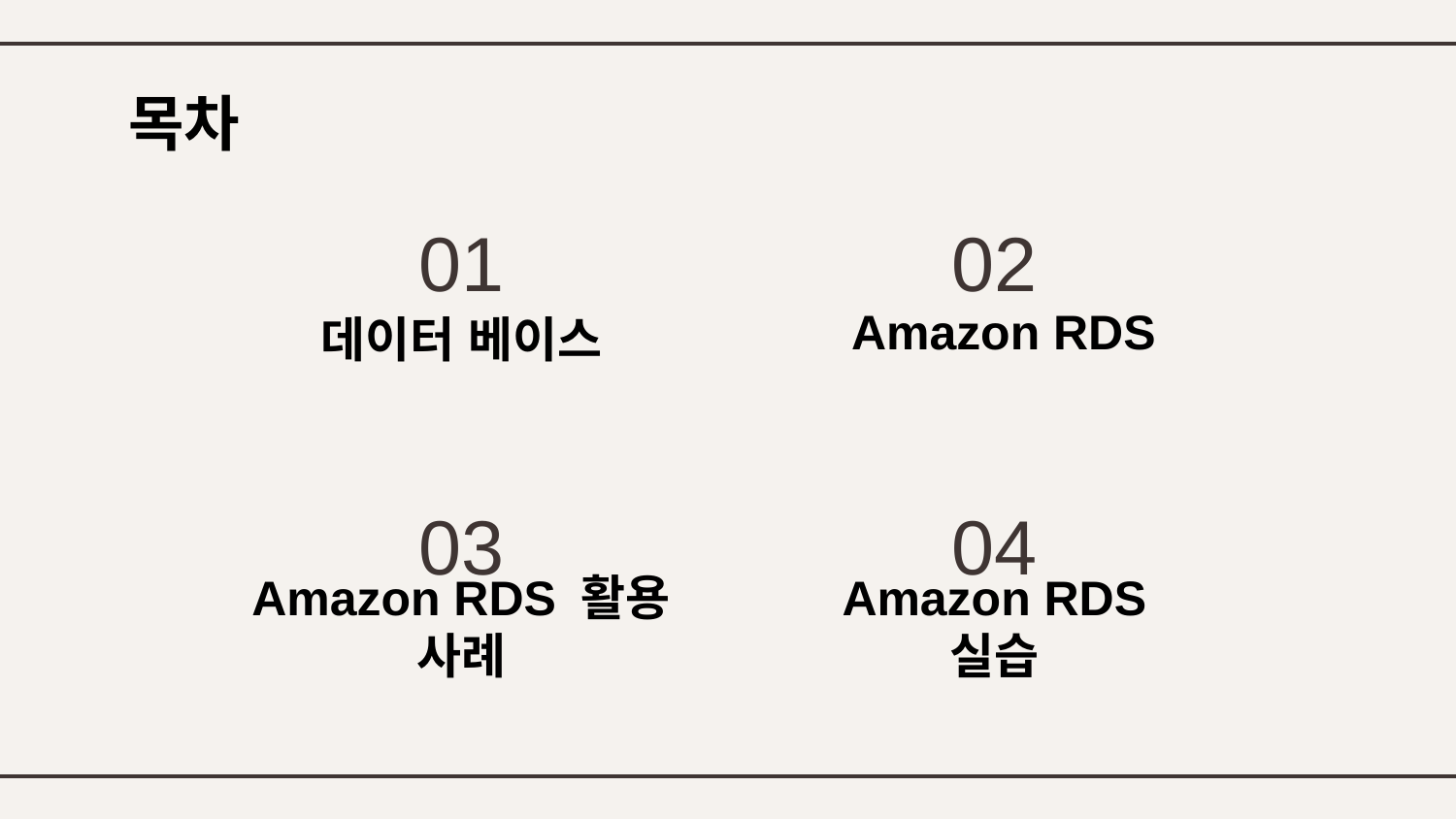

# 목차
01
02
Amazon RDS
데이터 베이스
03
04
Amazon RDS 활용 사례
Amazon RDS 실습